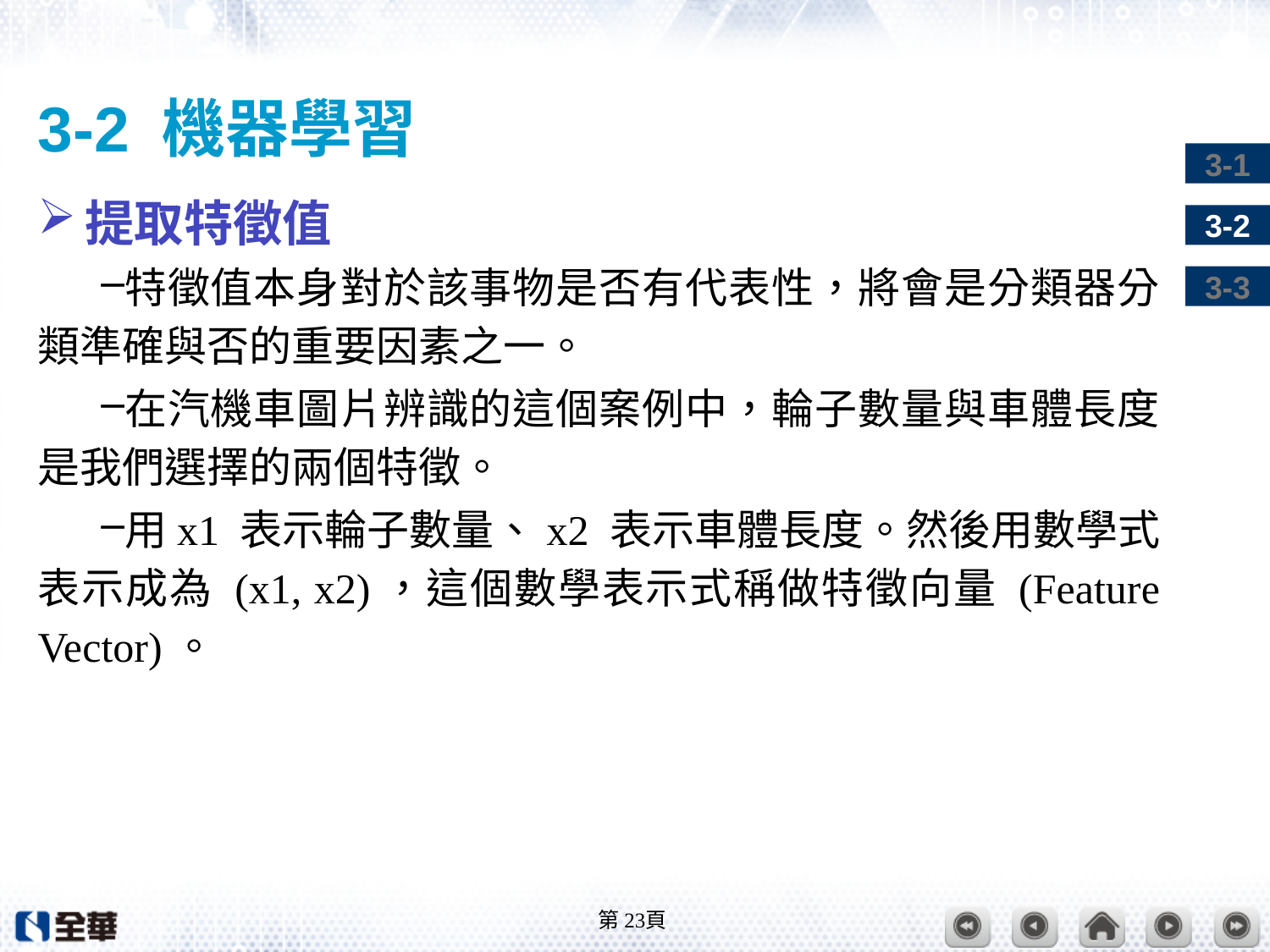

# 3-2 機器學習
提取特徵值
特徵值本身對於該事物是否有代表性，將會是分類器分類準確與否的重要因素之一。
在汽機車圖片辨識的這個案例中，輪子數量與車體長度是我們選擇的兩個特徵。
用x1 表示輪子數量、x2 表示車體長度。然後用數學式表示成為 (x1, x2)，這個數學表示式稱做特徵向量 (Feature Vector)。